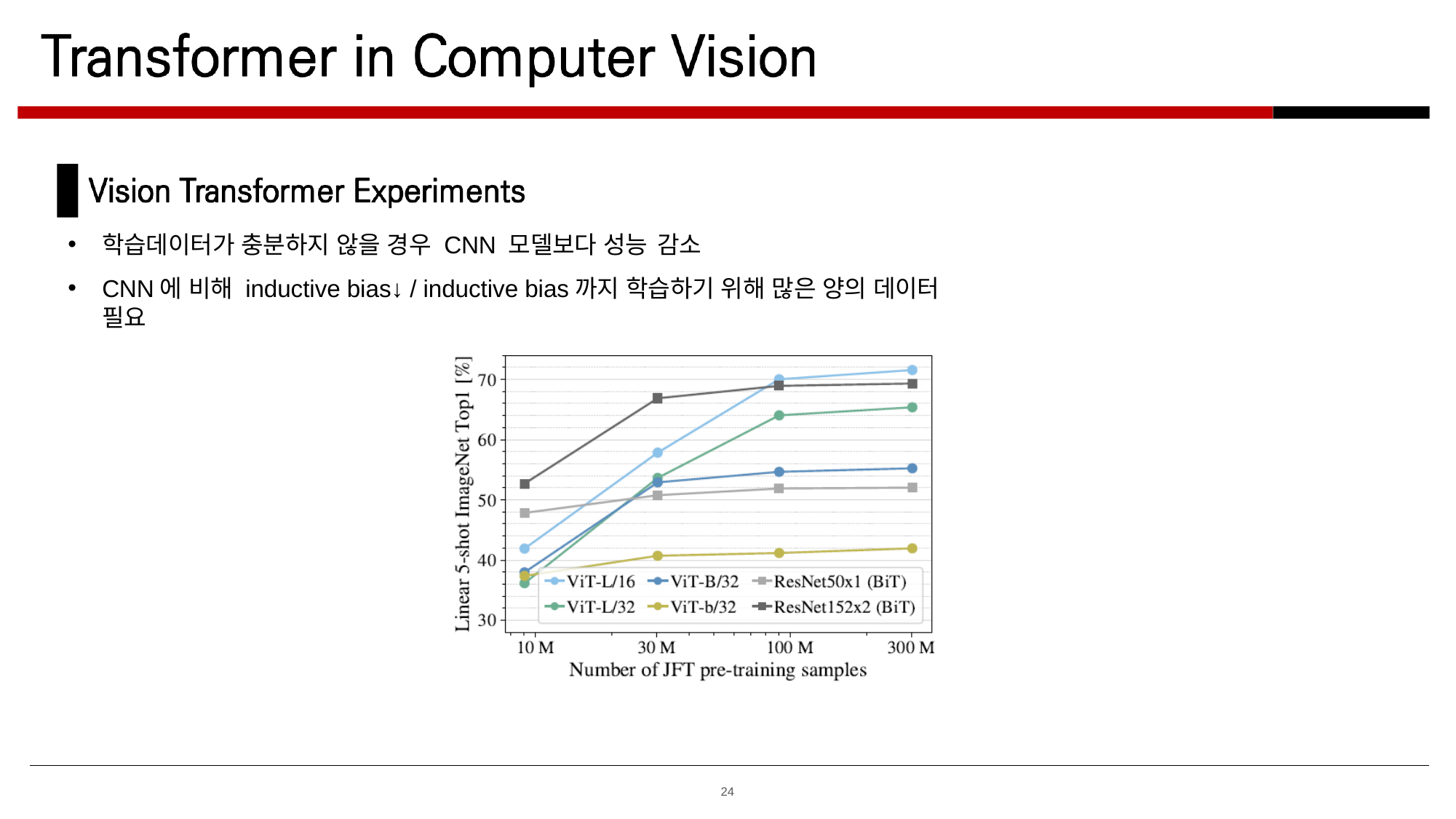

학습데이터가 충분하지 않을 경우 CNN 모델보다 성능 감소
CNN에 비해 inductive bias↓ / inductive bias까지 학습하기 위해 많은 양의 데이터 필요

24